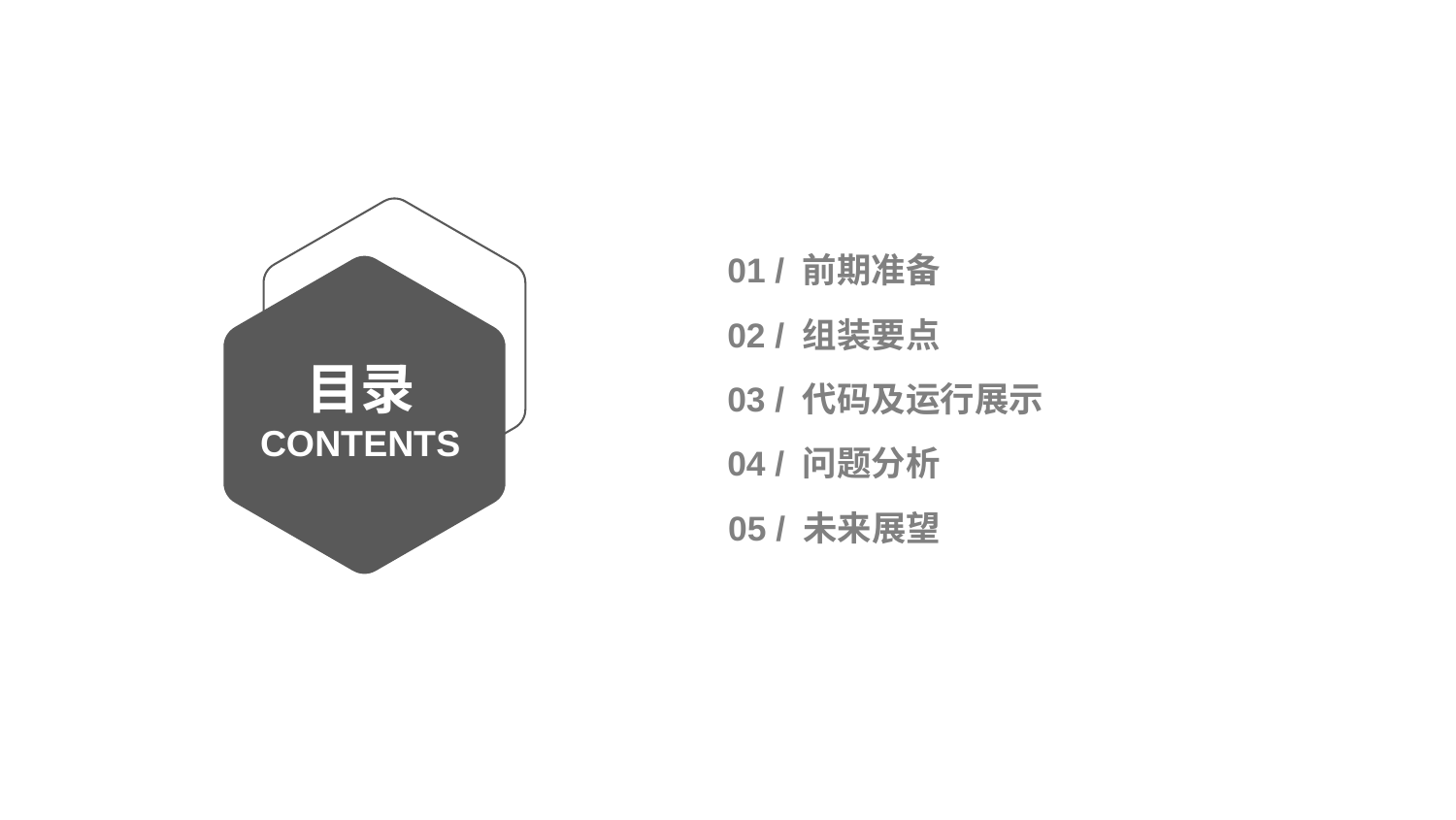

01 / 前期准备

02 / 组装要点
目录
CONTENTS
03 / 代码及运行展示
04 / 问题分析

05 / 未来展望